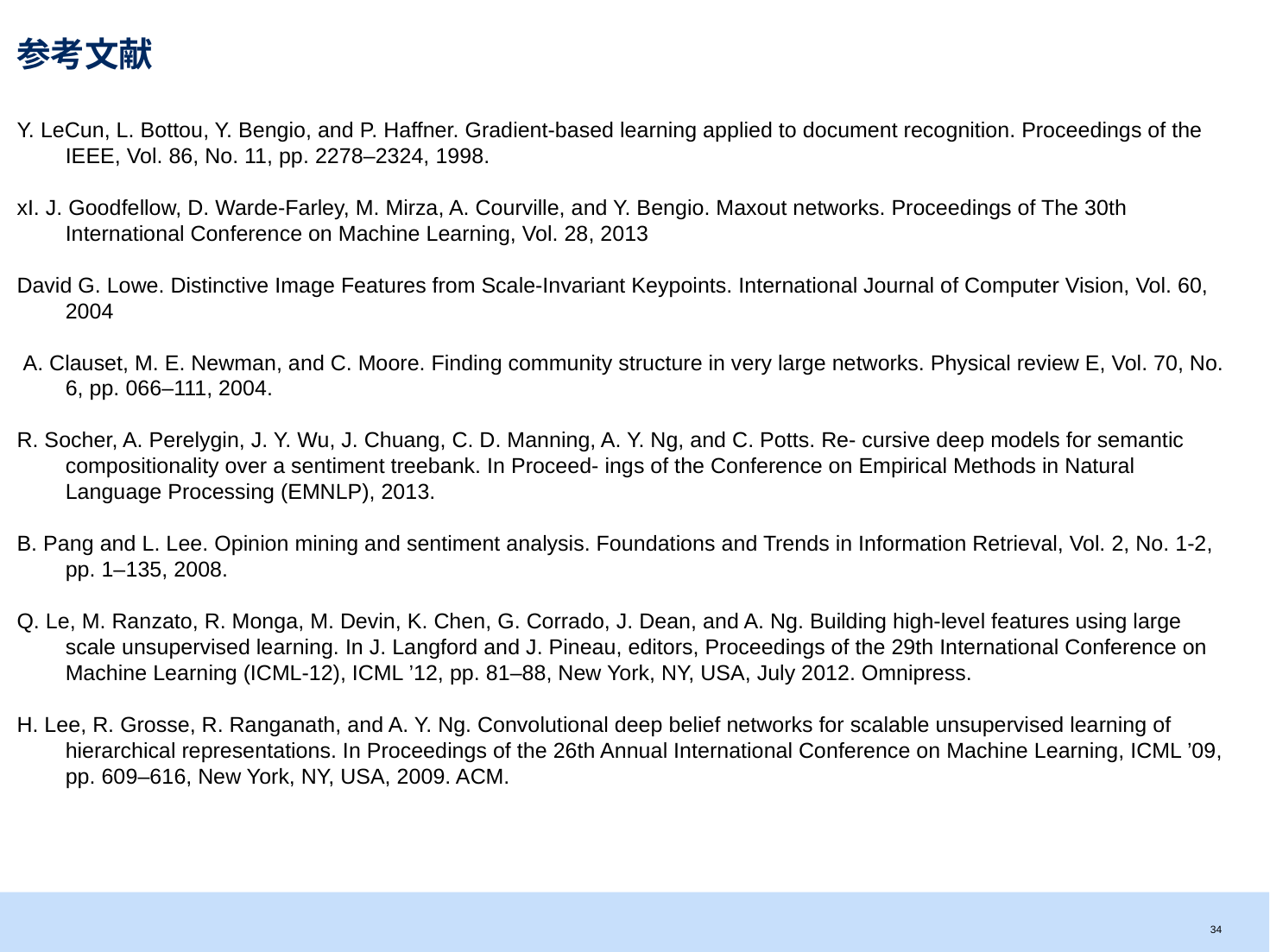

# 参考文献
Y. LeCun, L. Bottou, Y. Bengio, and P. Haffner. Gradient-based learning applied to document recognition. Proceedings of the IEEE, Vol. 86, No. 11, pp. 2278–2324, 1998.

xI. J. Goodfellow, D. Warde-Farley, M. Mirza, A. Courville, and Y. Bengio. Maxout networks. Proceedings of The 30th International Conference on Machine Learning, Vol. 28, 2013

David G. Lowe. Distinctive Image Features from Scale-Invariant Keypoints. International Journal of Computer Vision, Vol. 60, 2004

 A. Clauset, M. E. Newman, and C. Moore. Finding community structure in very large networks. Physical review E, Vol. 70, No. 6, pp. 066–111, 2004.

R. Socher, A. Perelygin, J. Y. Wu, J. Chuang, C. D. Manning, A. Y. Ng, and C. Potts. Re- cursive deep models for semantic compositionality over a sentiment treebank. In Proceed- ings of the Conference on Empirical Methods in Natural Language Processing (EMNLP), 2013.

B. Pang and L. Lee. Opinion mining and sentiment analysis. Foundations and Trends in Information Retrieval, Vol. 2, No. 1-2, pp. 1–135, 2008.

Q. Le, M. Ranzato, R. Monga, M. Devin, K. Chen, G. Corrado, J. Dean, and A. Ng. Building high-level features using large scale unsupervised learning. In J. Langford and J. Pineau, editors, Proceedings of the 29th International Conference on Machine Learning (ICML-12), ICML ’12, pp. 81–88, New York, NY, USA, July 2012. Omnipress.

H. Lee, R. Grosse, R. Ranganath, and A. Y. Ng. Convolutional deep belief networks for scalable unsupervised learning of hierarchical representations. In Proceedings of the 26th Annual International Conference on Machine Learning, ICML ’09, pp. 609–616, New York, NY, USA, 2009. ACM.

34